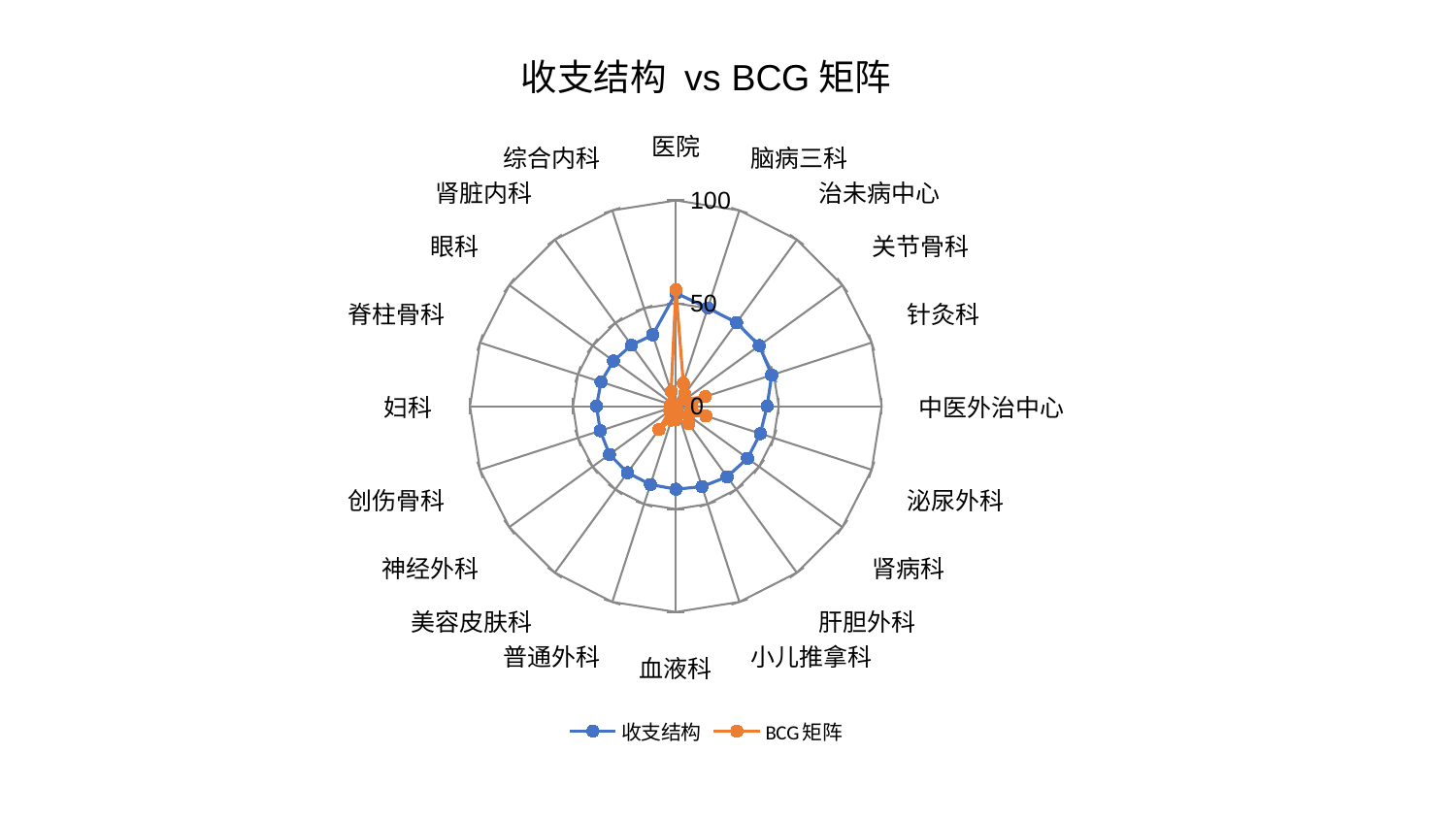

### Chart: 收支结构 vs BCG矩阵

| Category | 收支结构 | BCG矩阵 |
|---|---|---|
| 医院 | 54.95691693880128 | 56.62353569152373 |
| 脑病三科 | 50.215351961772676 | 11.764249747162452 |
| 治未病中心 | 50.194685779847056 | 7.244843020721974 |
| 关节骨科 | 50.09272656986431 | 5.539480704056111 |
| 针灸科 | 48.98117708475224 | 15.050500214367103 |
| 中医外治中心 | 44.34000276992137 | 7.51842202038735 |
| 泌尿外科 | 43.17385954096317 | 15.2781582900462 |
| 肾病科 | 43.06097378745656 | 7.655641895369095 |
| 肝胆外科 | 42.41040369024168 | 10.582432794490693 |
| 小儿推拿科 | 41.113942013215905 | 1.1772375699351596 |
| 血液科 | 40.36716182180111 | 6.578351546993488 |
| 普通外科 | 40.0156189112402 | 7.073842540965563 |
| 美容皮肤科 | 39.94106802908416 | 13.995482421896437 |
| 神经外科 | 39.881705884906665 | 3.628117998133581 |
| 创伤骨科 | 38.63435202880307 | 1.2338688375174496 |
| 妇科 | 38.54295230049725 | 2.722981350247976 |
| 脊柱骨科 | 38.20355018248385 | 2.596264553379212 |
| 眼科 | 37.45709786176734 | 2.070432147742276 |
| 肾脏内科 | 36.658090339310135 | 1.3556468690162455 |
| 综合内科 | 36.42999441454717 | 7.4438542670106775 |
74